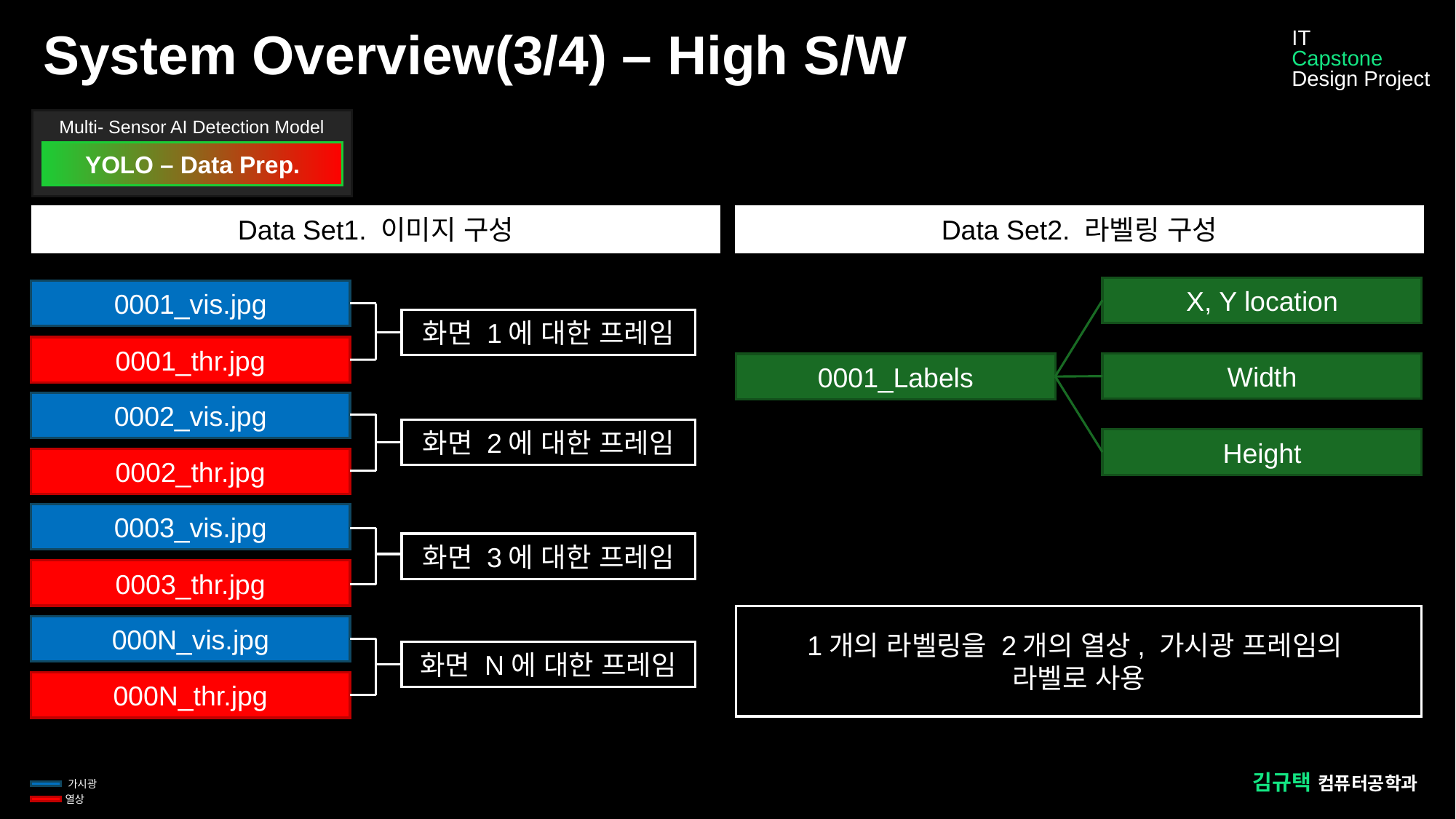

IT
Capstone
Design Project
System Overview(3/4) – High S/W
Multi- Sensor AI Detection Model
YOLO – Data Prep.
Data Set2. 라벨링 구성
Data Set1. 이미지 구성
X, Y location
0001_vis.jpg
화면 1에 대한 프레임
0001_thr.jpg
0001_thr.jpg
Width
0001_Labels
0002_vis.jpg
화면 2에 대한 프레임
Height
0002_thr.jpg
0002_thr.jpg
0003_vis.jpg
화면 3에 대한 프레임
0003_thr.jpg
0003_thr.jpg
1개의 라벨링을 2개의 열상, 가시광 프레임의
라벨로 사용
000N_vis.jpg
화면 N에 대한 프레임
000N_thr.jpg
김규택 컴퓨터공학과

가시광

열상